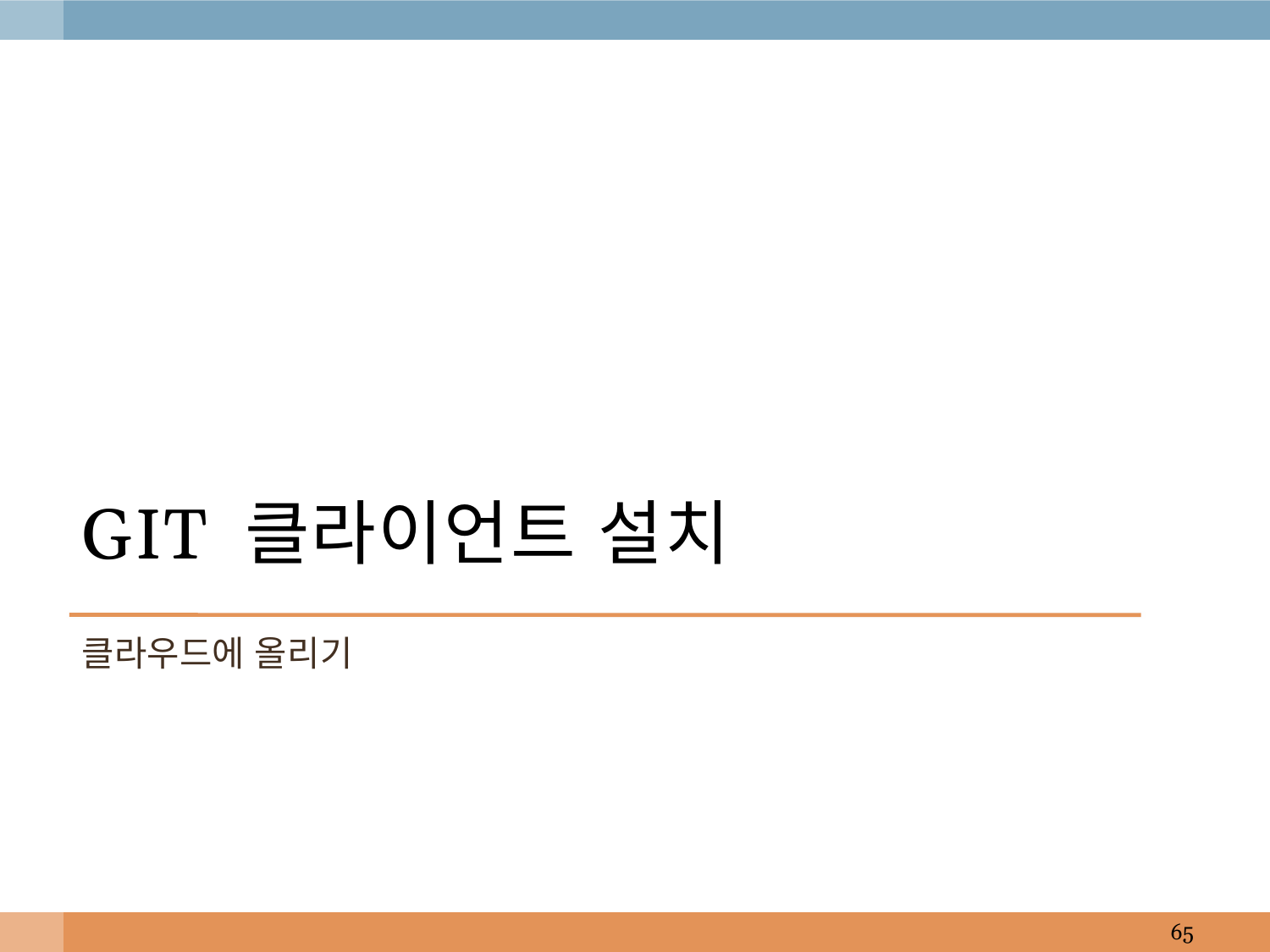

# Git 클라이언트 설치
클라우드에 올리기
65